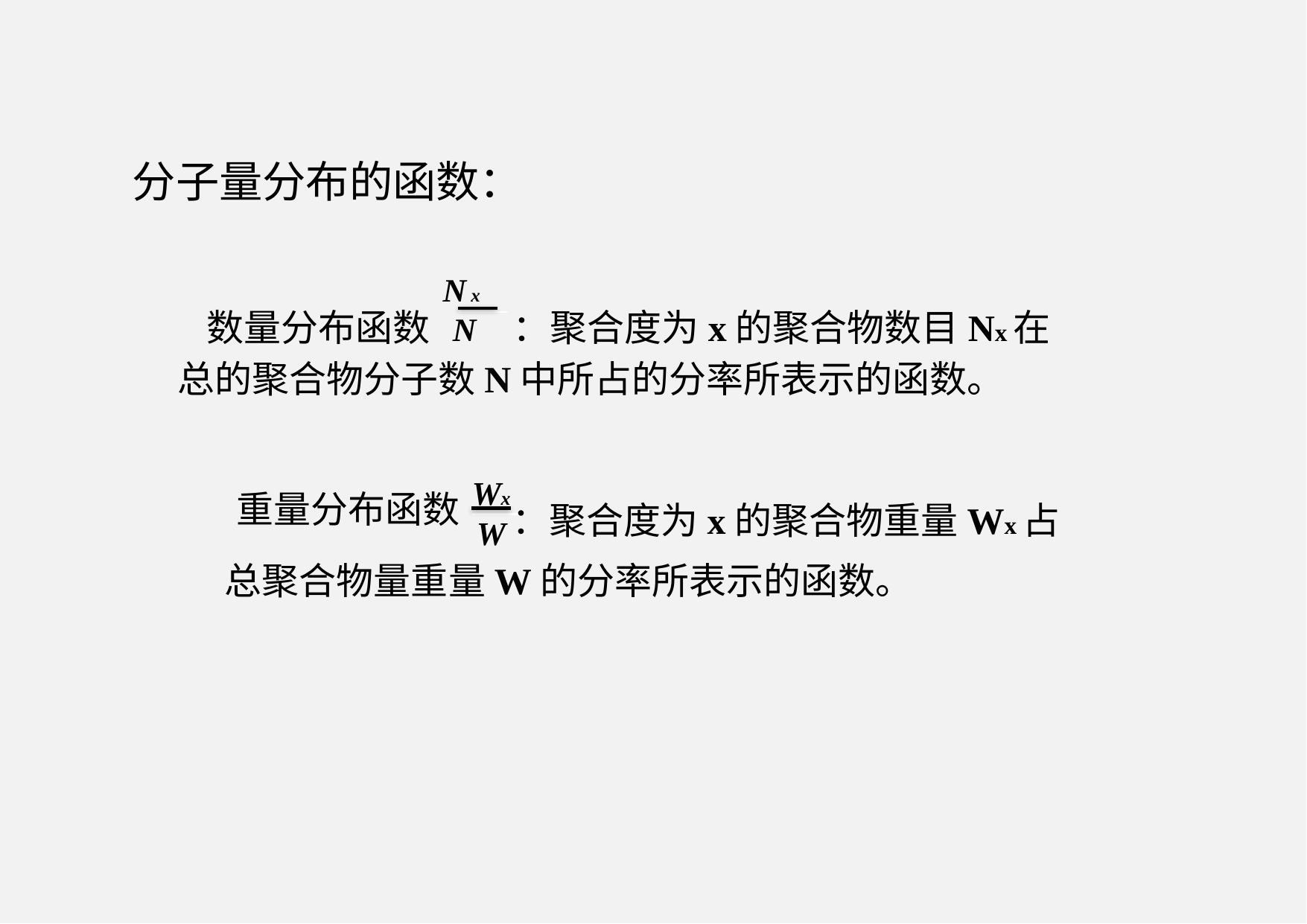

分子量分布的函数：

			N x
		数量分布函数  N   ：聚合度为x的聚合物数目Nx在
	总的聚合物分子数N中所占的分率所表示的函数。

Wx
	W
重量分布函数
：聚合度为x的聚合物重量Wx占

总聚合物量重量W的分率所表示的函数。